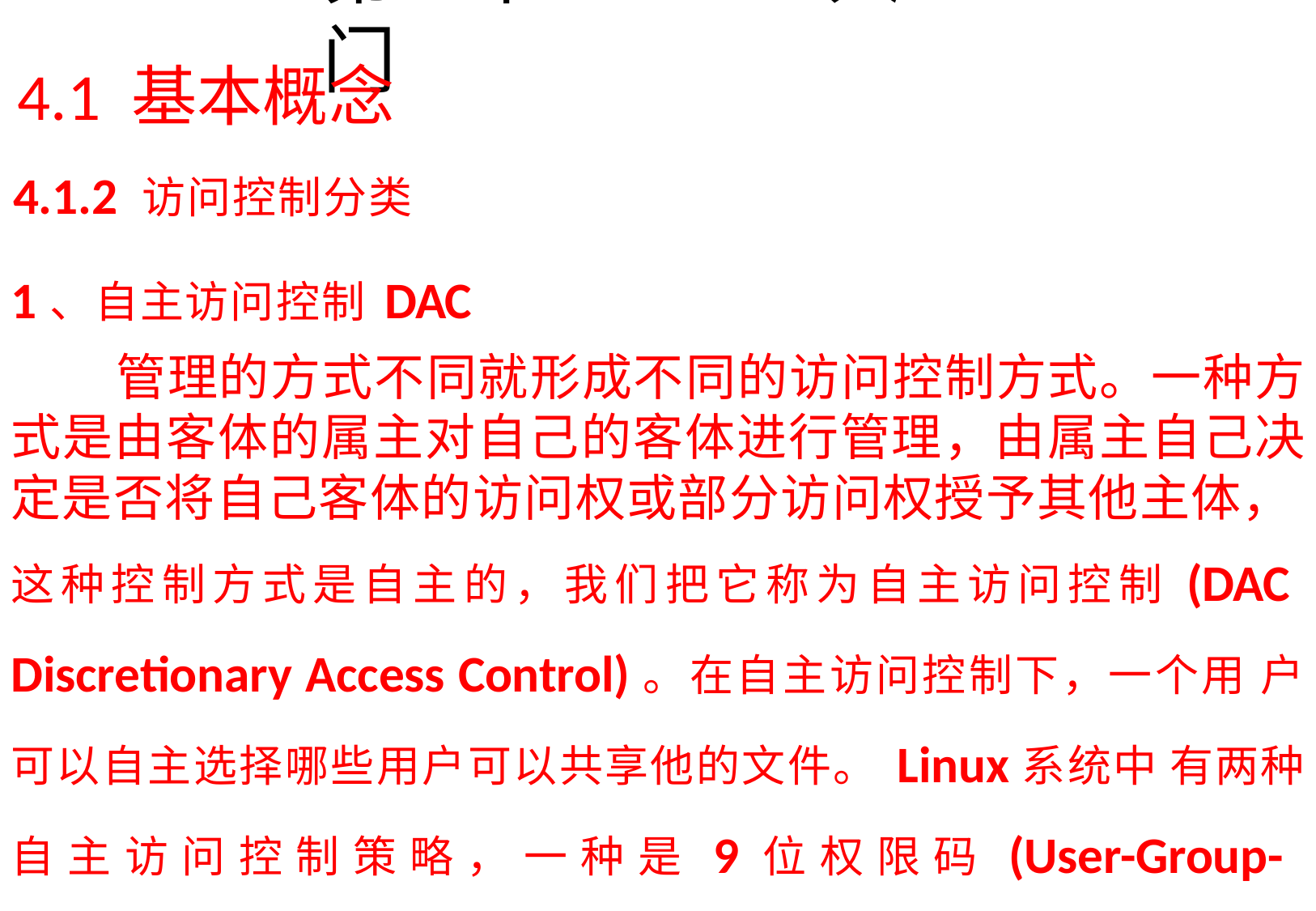

# 第4章SELinux入门
4.1 基本概念
4.1.2 访问控制分类
1、自主访问控制DAC
管理的方式不同就形成不同的访问控制方式。一种方 式是由客体的属主对自己的客体进行管理，由属主自己决 定是否将自己客体的访问权或部分访问权授予其他主体，  这种控制方式是自主的，我们把它称为自主访问控制(DAC  Discretionary Access Control)。在自主访问控制下，一个用 户可以自主选择哪些用户可以共享他的文件。Linux系统中 有两种自主访问控制策略，一种是9位权限码(User-Group-  Others)，另一种是访问控制列表ACL(Access Control List)。